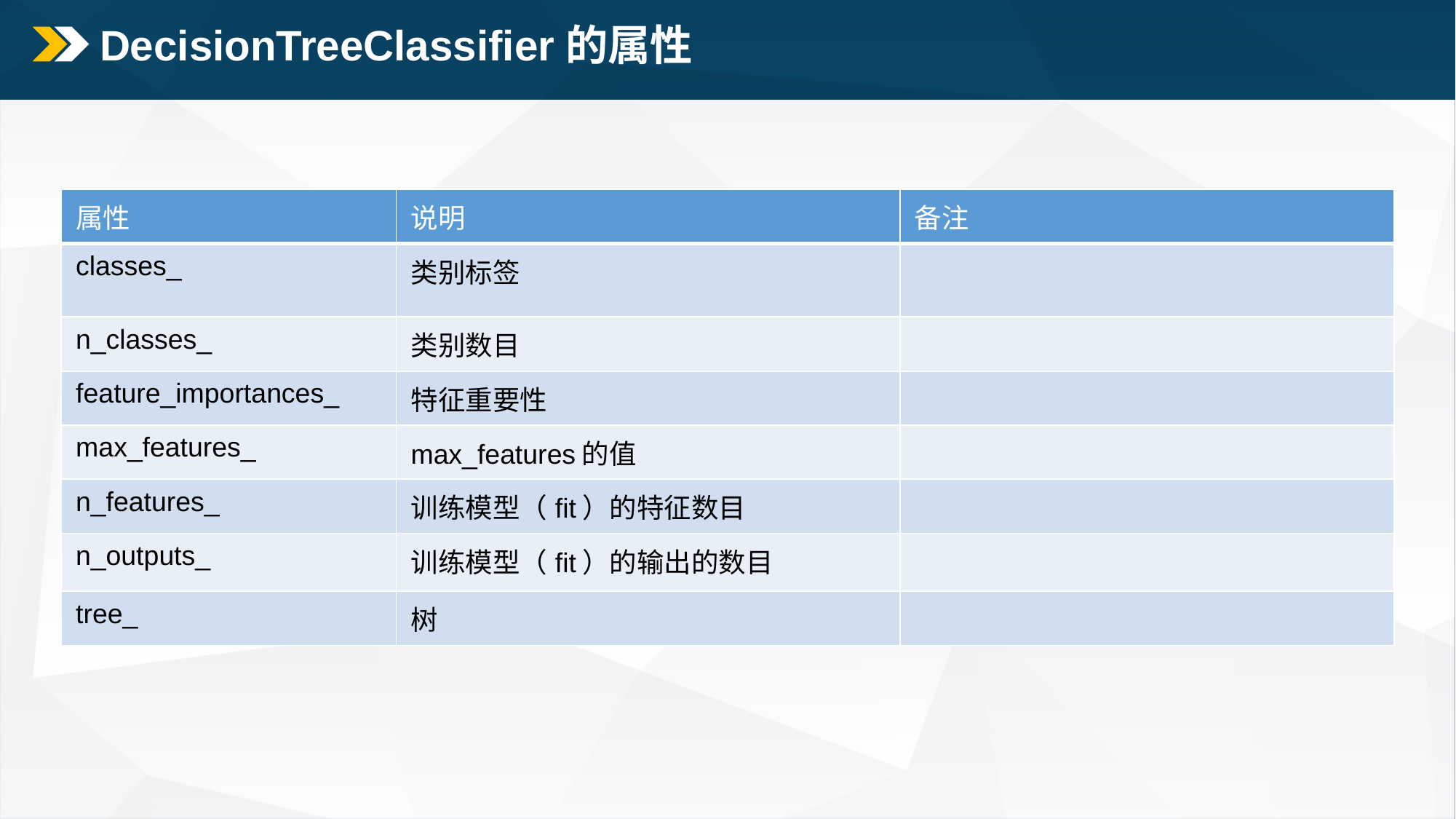

# DecisionTreeClassifier的属性
| 属性 | 说明 | 备注 |
| --- | --- | --- |
| classes\_ | 类别标签 |  |
| n\_classes\_ | 类别数目 |  |
| feature\_importances\_ | 特征重要性 |  |
| max\_features\_ | max\_features的值 |  |
| n\_features\_ | 训练模型（fit）的特征数目 |  |
| n\_outputs\_ | 训练模型（fit）的输出的数目 |  |
| tree\_ | 树 |  |